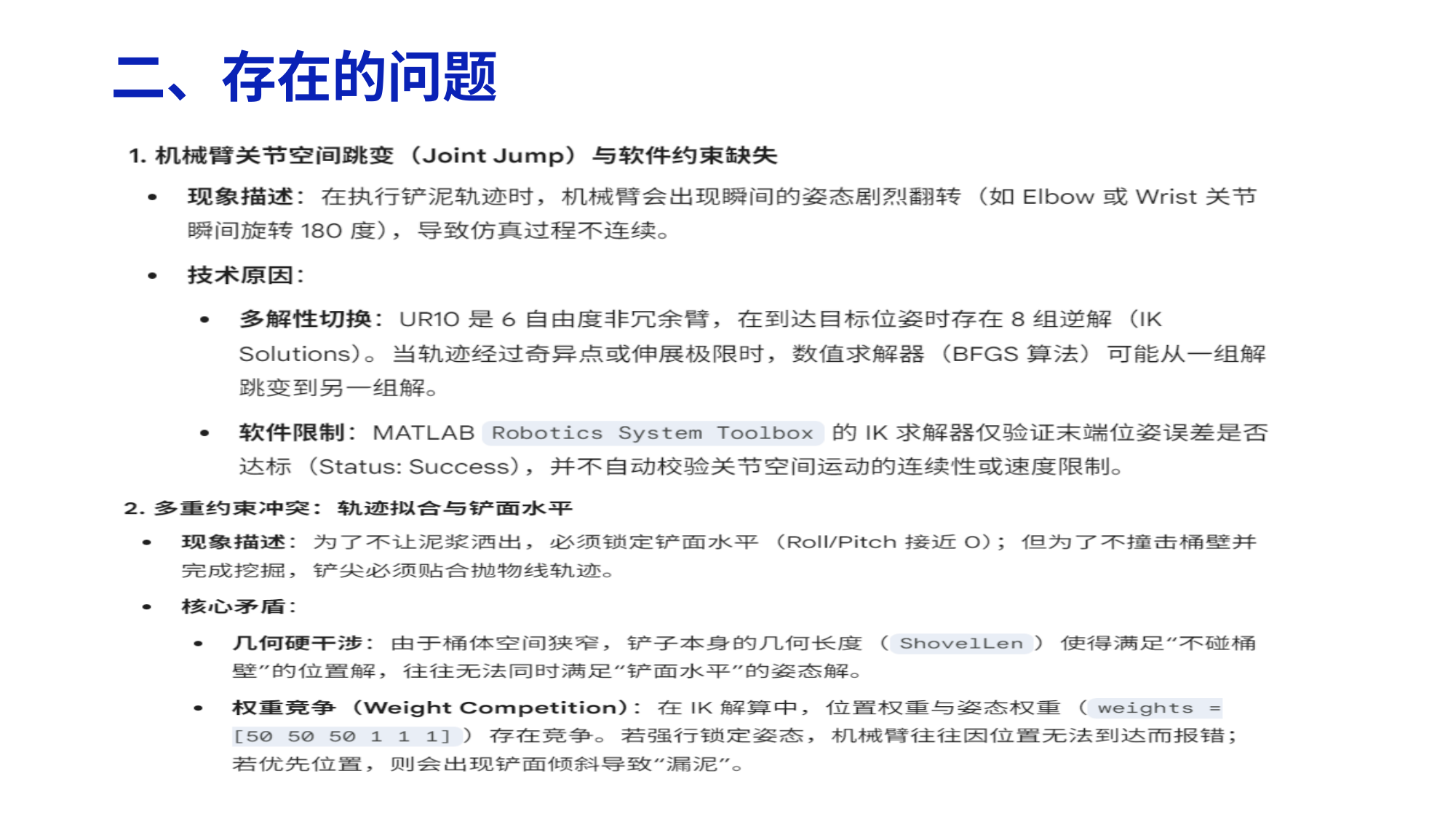

# 二、存在的问题
|  |
| --- |
|  |